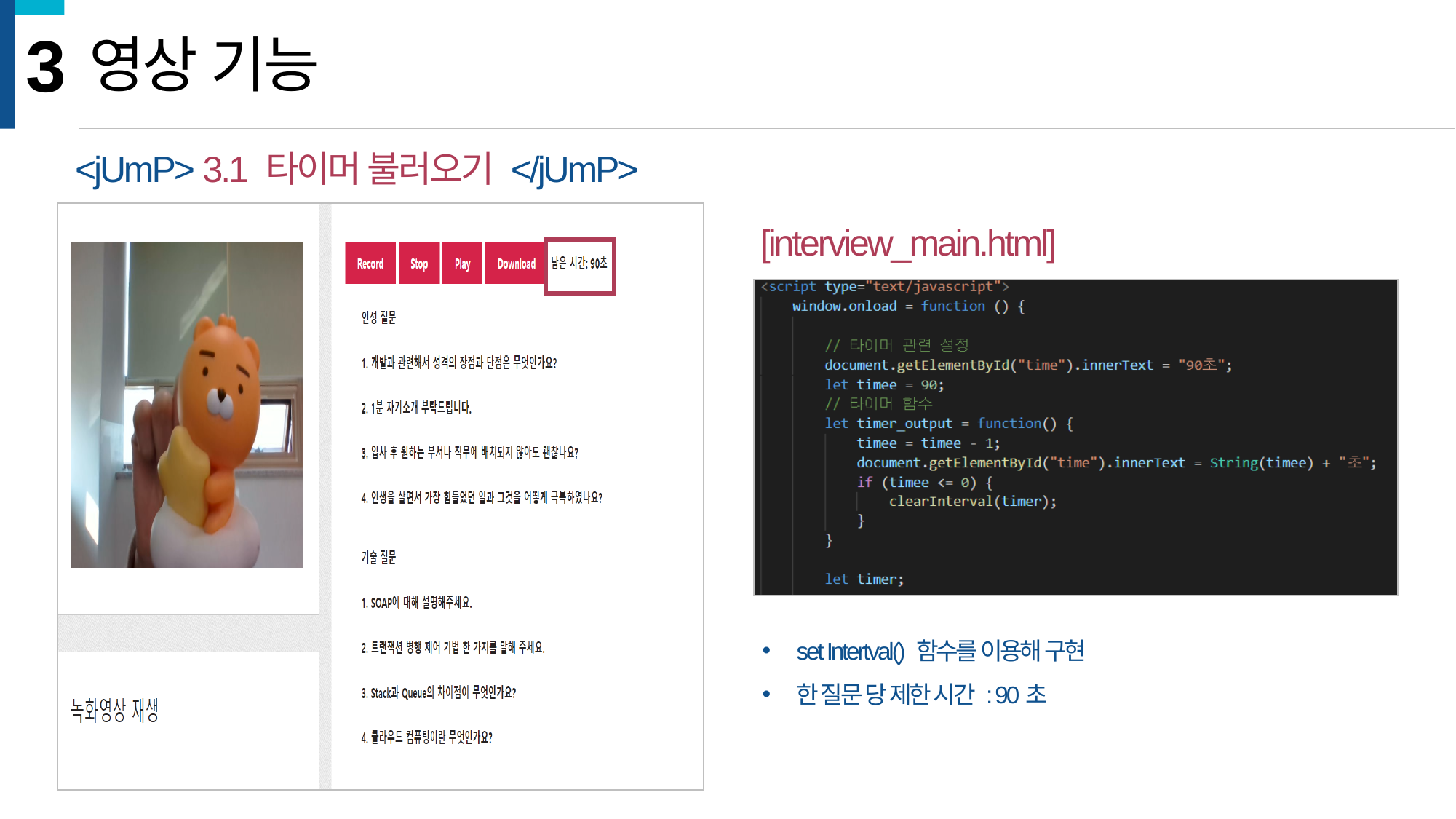

3
영상 기능
<jUmP> 3.1 타이머 불러오기 </jUmP>

[interview_main.html]

set Intertval() 함수를 이용해 구현
한 질문 당 제한 시간 : 90초